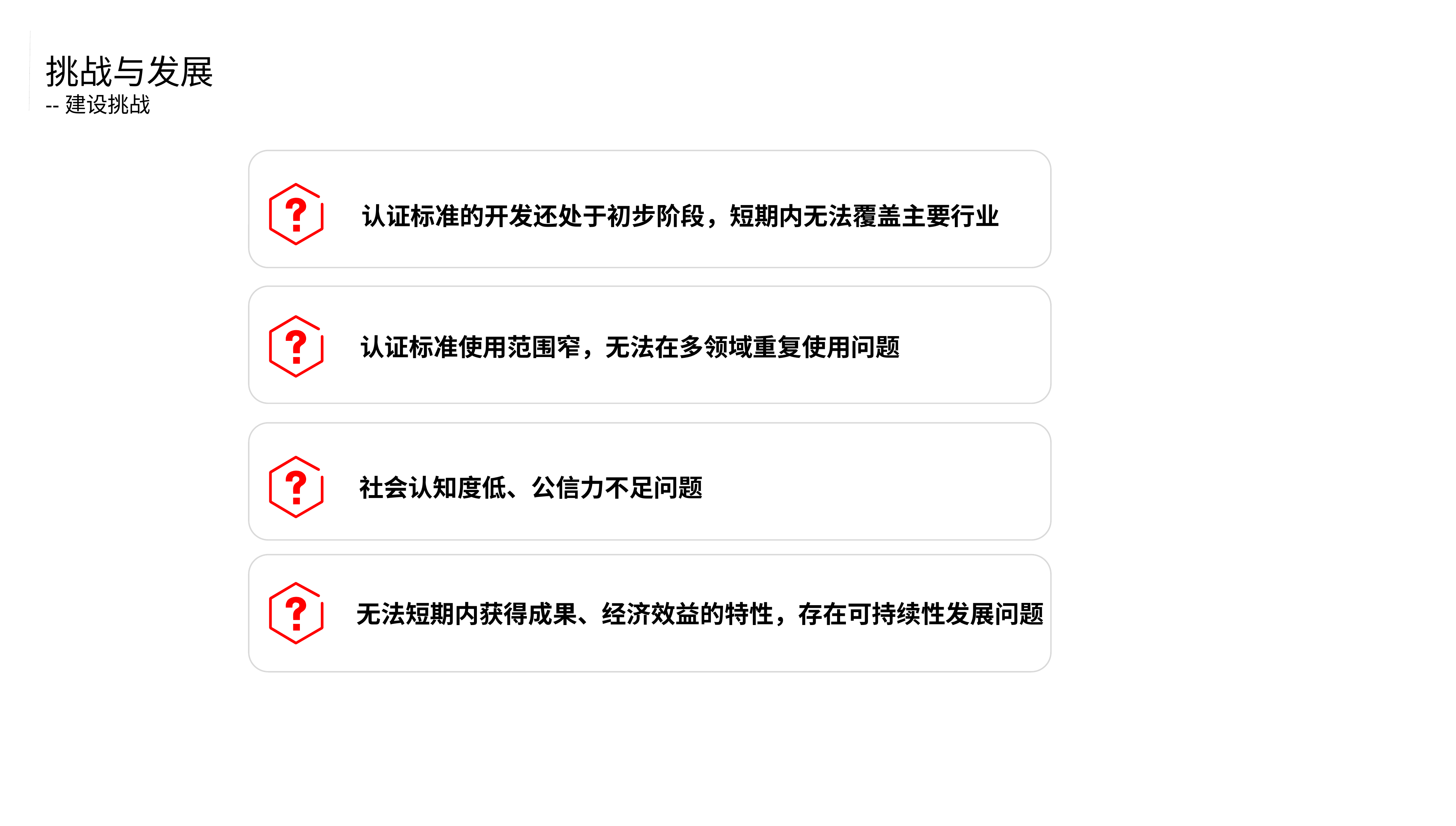

挑战与发展
--建设挑战

认证标准的开发还处于初步阶段，短期内无法覆盖主要行业

认证标准使用范围窄，无法在多领域重复使用问题

社会认知度低、公信力不足问题

无法短期内获得成果、经济效益的特性，存在可持续性发展问题